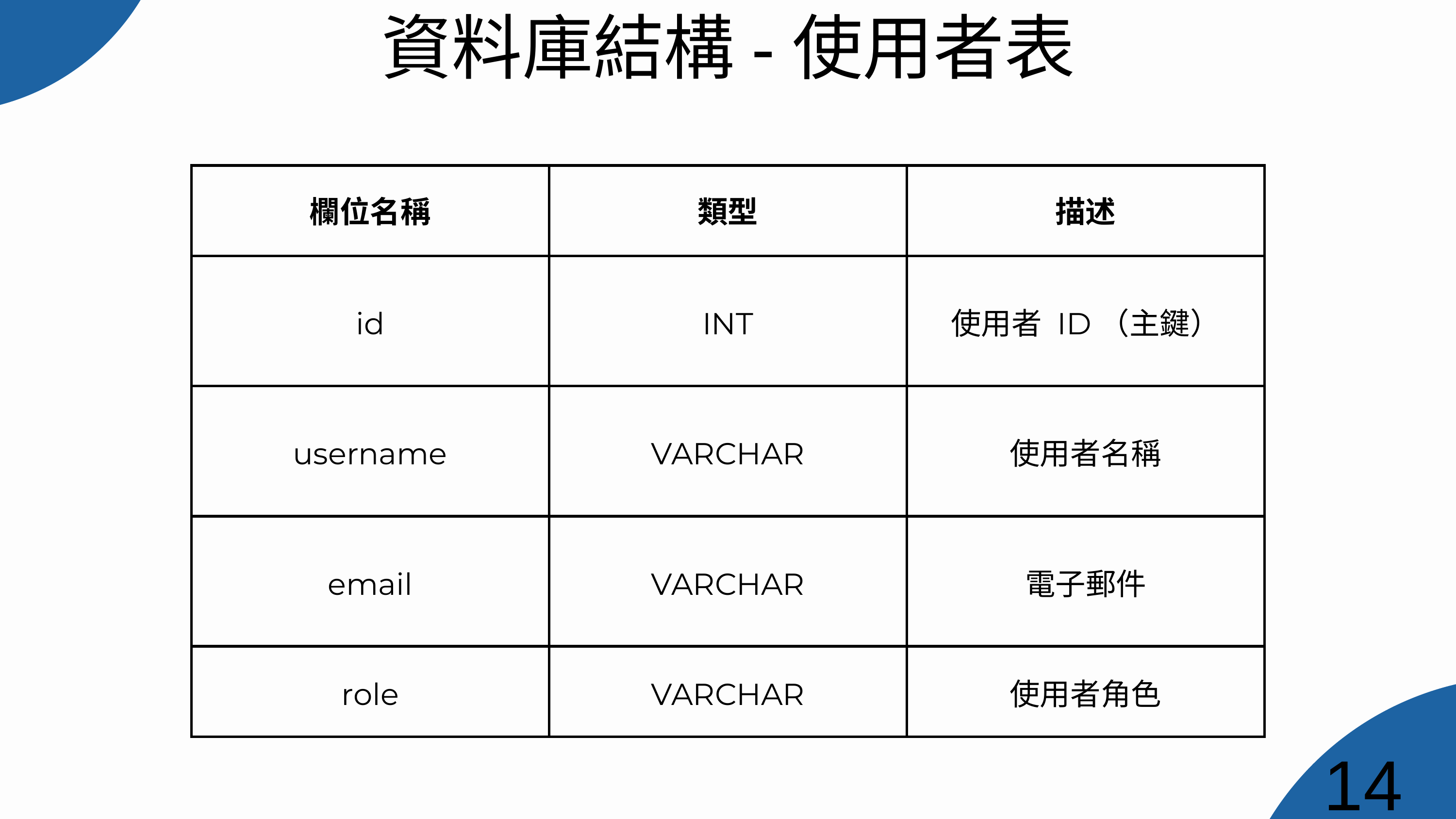

資料庫結構-使用者表
| 欄位名稱 | 類型 | 描述 |
| --- | --- | --- |
| id | INT | 使用者 ID（主鍵） |
| username | VARCHAR | 使用者名稱 |
| email | VARCHAR | 電子郵件 |
| role | VARCHAR | 使用者角色 |

14